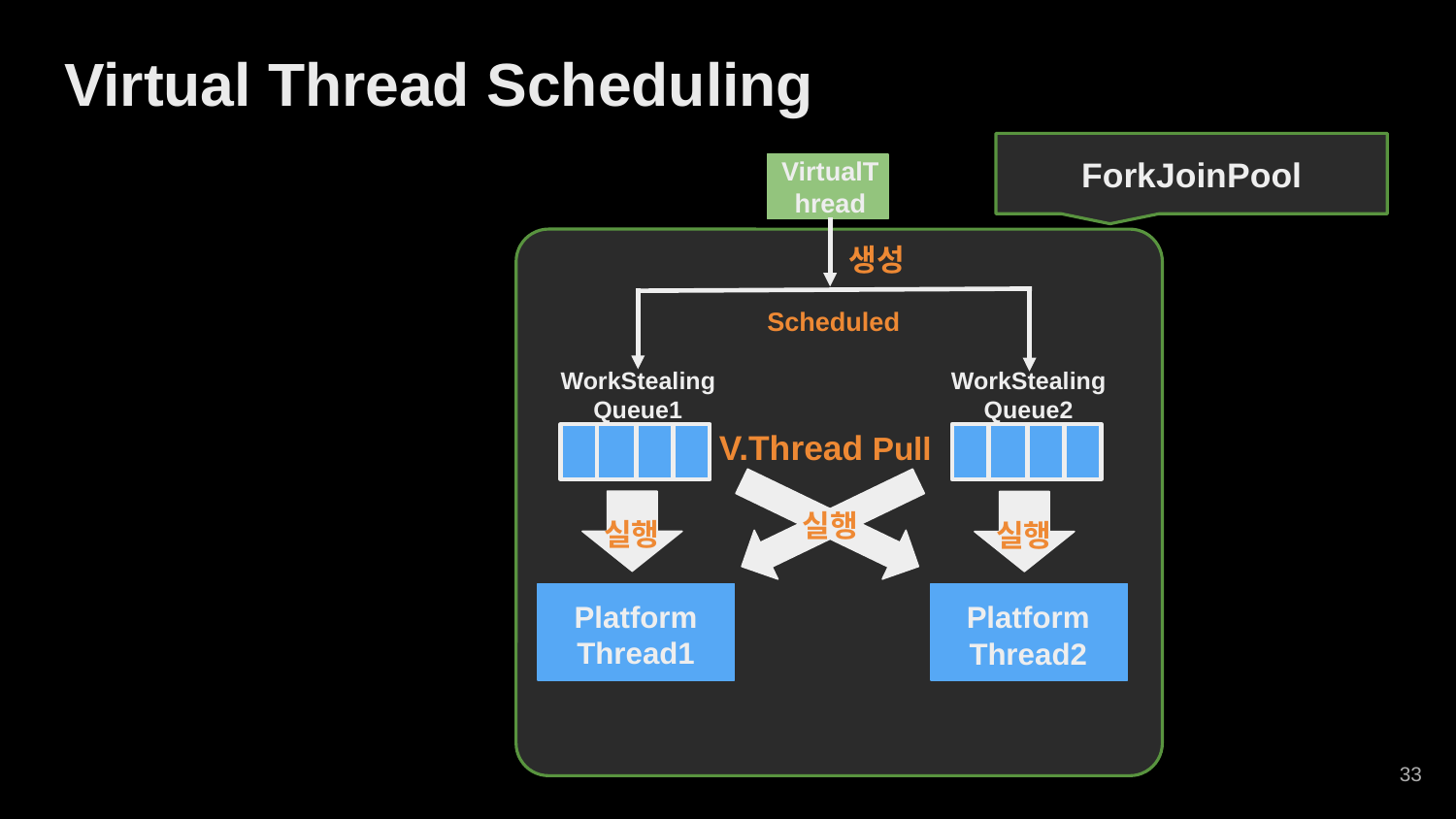

Virtual Thread Scheduling
ForkJoinPool
VirtualThread

생성
Scheduled
WorkStealing
Queue2
WorkStealing
Queue1

V.Thread Pull

실행
실행
실행
Platform
Thread1

Platform
Thread2

33